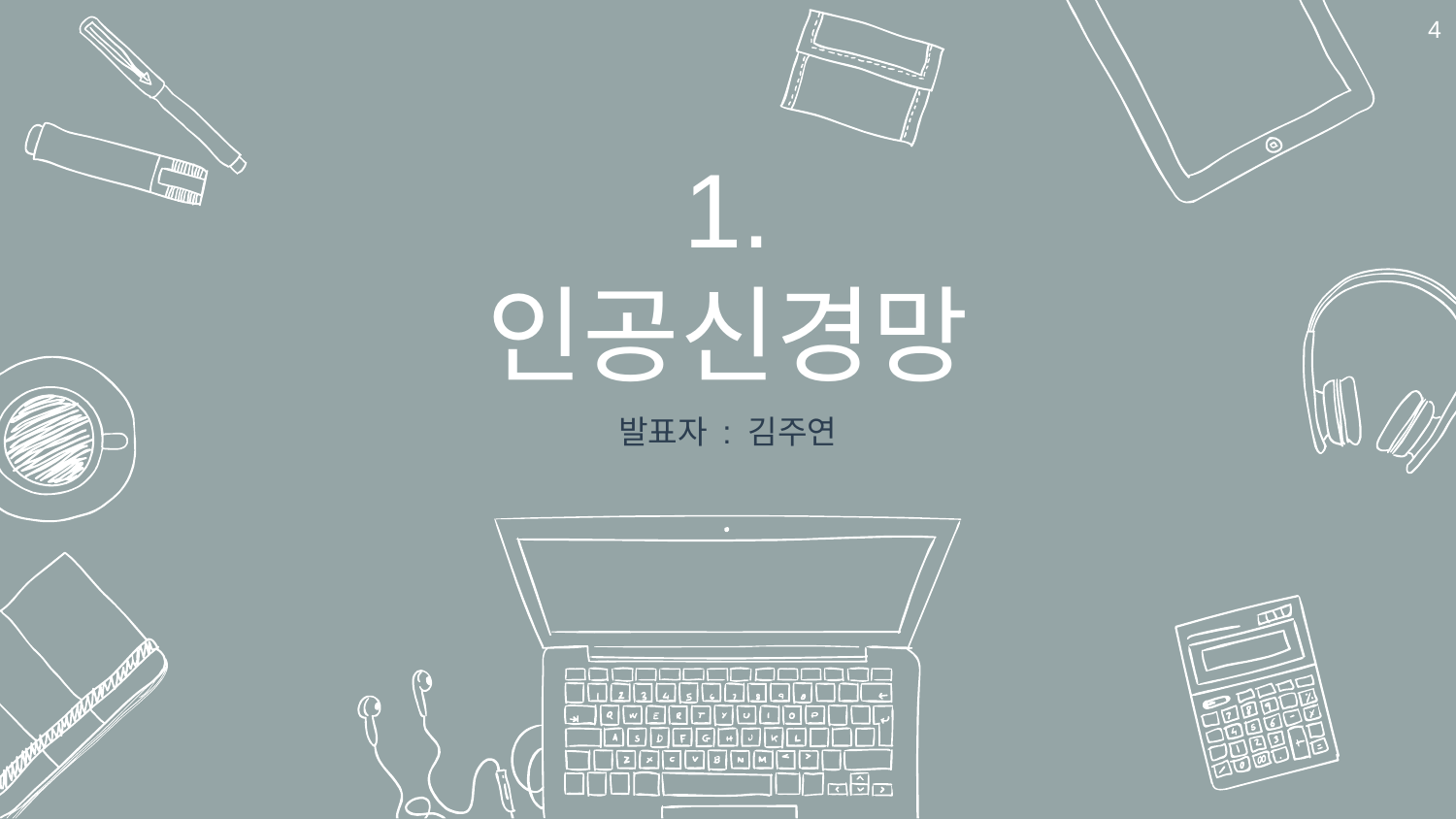

4
# 1.
인공신경망
발표자 : 김주연